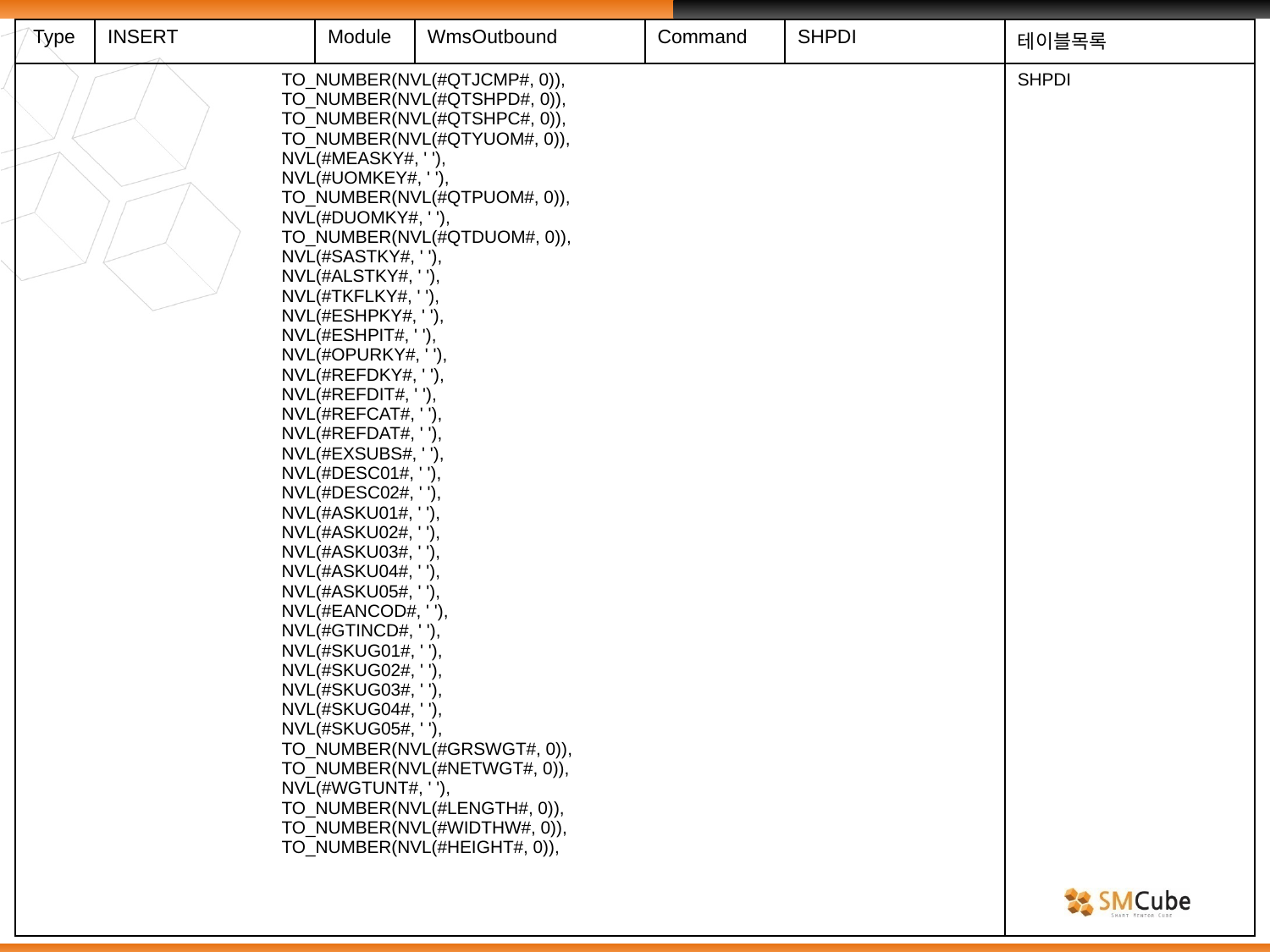

| Type | INSERT | Module | WmsOutbound | Command | SHPDI | 테이블목록 |
| --- | --- | --- | --- | --- | --- | --- |
| TO\_NUMBER(NVL(#QTJCMP#, 0)), TO\_NUMBER(NVL(#QTSHPD#, 0)), TO\_NUMBER(NVL(#QTSHPC#, 0)), TO\_NUMBER(NVL(#QTYUOM#, 0)), NVL(#MEASKY#, ' '), NVL(#UOMKEY#, ' '), TO\_NUMBER(NVL(#QTPUOM#, 0)), NVL(#DUOMKY#, ' '), TO\_NUMBER(NVL(#QTDUOM#, 0)), NVL(#SASTKY#, ' '), NVL(#ALSTKY#, ' '), NVL(#TKFLKY#, ' '), NVL(#ESHPKY#, ' '), NVL(#ESHPIT#, ' '), NVL(#OPURKY#, ' '), NVL(#REFDKY#, ' '), NVL(#REFDIT#, ' '), NVL(#REFCAT#, ' '), NVL(#REFDAT#, ' '), NVL(#EXSUBS#, ' '), NVL(#DESC01#, ' '), NVL(#DESC02#, ' '), NVL(#ASKU01#, ' '), NVL(#ASKU02#, ' '), NVL(#ASKU03#, ' '), NVL(#ASKU04#, ' '), NVL(#ASKU05#, ' '), NVL(#EANCOD#, ' '), NVL(#GTINCD#, ' '), NVL(#SKUG01#, ' '), NVL(#SKUG02#, ' '), NVL(#SKUG03#, ' '), NVL(#SKUG04#, ' '), NVL(#SKUG05#, ' '), TO\_NUMBER(NVL(#GRSWGT#, 0)), TO\_NUMBER(NVL(#NETWGT#, 0)), NVL(#WGTUNT#, ' '), TO\_NUMBER(NVL(#LENGTH#, 0)), TO\_NUMBER(NVL(#WIDTHW#, 0)), TO\_NUMBER(NVL(#HEIGHT#, 0)), |  |  |  |  |  | SHPDI |